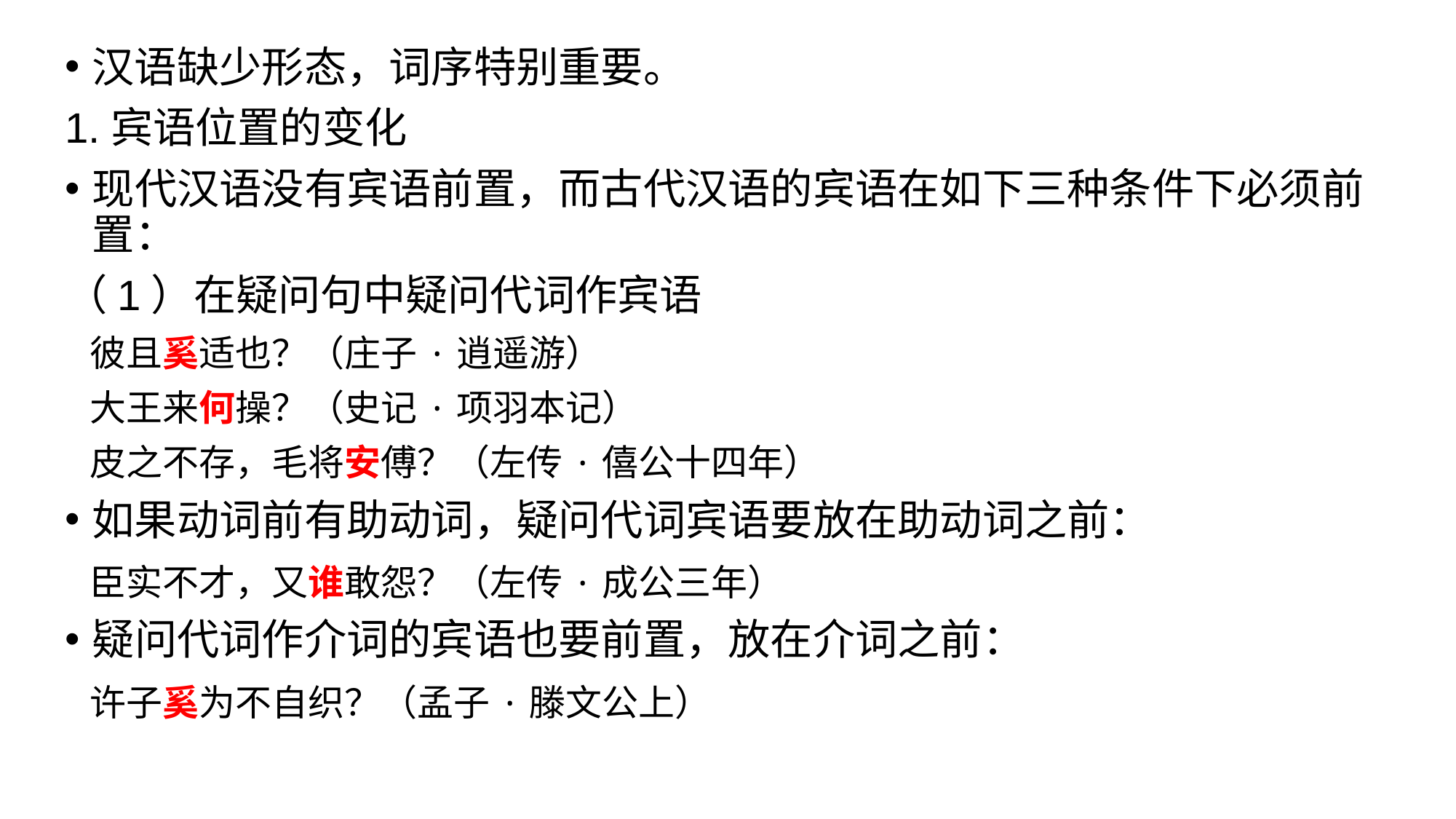

汉语缺少形态，词序特别重要。
1.宾语位置的变化
现代汉语没有宾语前置，而古代汉语的宾语在如下三种条件下必须前置：
（1）在疑问句中疑问代词作宾语
  彼且奚适也？（庄子·逍遥游）
  大王来何操？（史记·项羽本记）
  皮之不存，毛将安傅？（左传·僖公十四年）
如果动词前有助动词，疑问代词宾语要放在助动词之前：
  臣实不才，又谁敢怨？（左传·成公三年）
疑问代词作介词的宾语也要前置，放在介词之前：
  许子奚为不自织？（孟子·滕文公上）